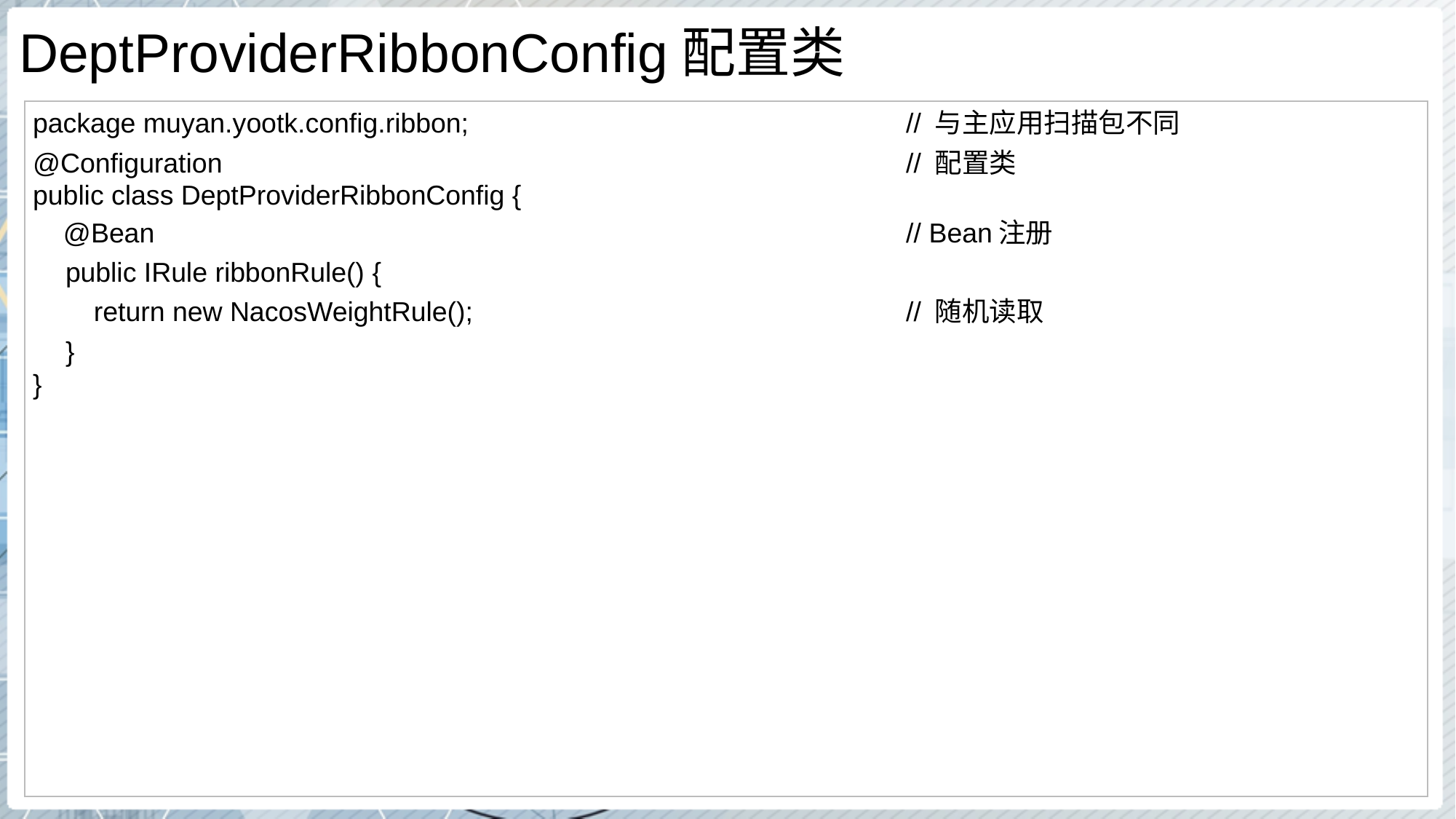

# DeptProviderRibbonConfig配置类
| package muyan.yootk.config.ribbon; // 与主应用扫描包不同 @Configuration // 配置类 public class DeptProviderRibbonConfig { @Bean // Bean注册 public IRule ribbonRule() { return new NacosWeightRule(); // 随机读取 } } |
| --- |